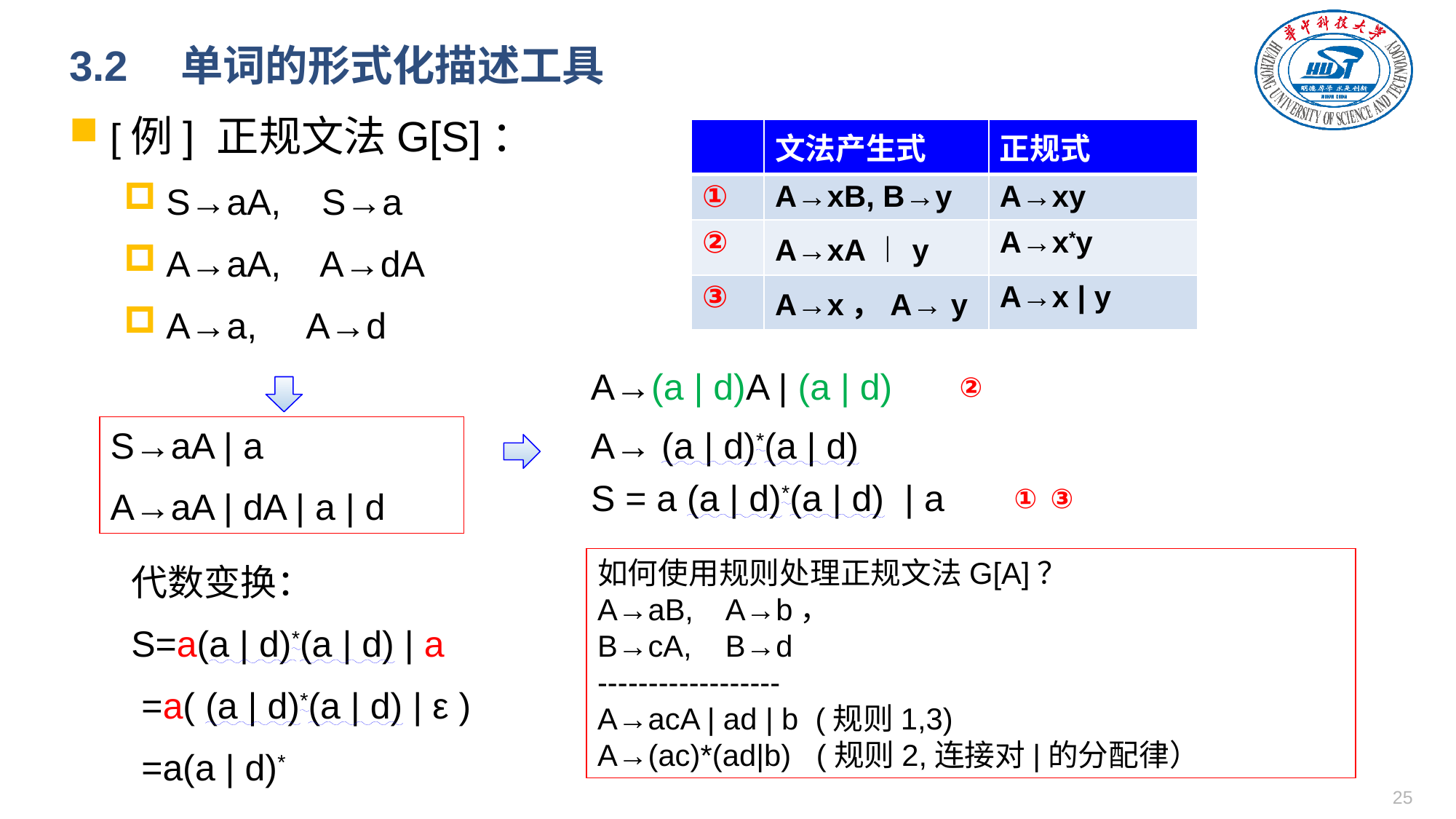

# 3.2　单词的形式化描述工具
[例] 正规文法G[S]：
S→aA,    S→a
A→aA,    A→dA
A→a,     A→d

|  | 文法产生式 | 正规式 |
| --- | --- | --- |
| ① | A→xB, B→y | A→xy |
| ② | A→xA︱y | A→x\*y |
| ③ | A→x，A→ y | A→x | y |
A→(a | d)A | (a | d)
②

S→aA | a
A→aA | dA | a | d
A→ (a | d)*(a | d)

S = a (a | d)*(a | d)  | a
①
③
如何使用规则处理正规文法G[A]？
A→aB,    A→b，
B→cA,    B→d
------------------
A→acA | ad | b  (规则1,3)
A→(ac)*(ad|b)   (规则2,连接对|的分配律）
代数变换：
S=a(a | d)*(a | d) | a
 =a( (a | d)*(a | d) | ε )
 =a(a | d)*
25